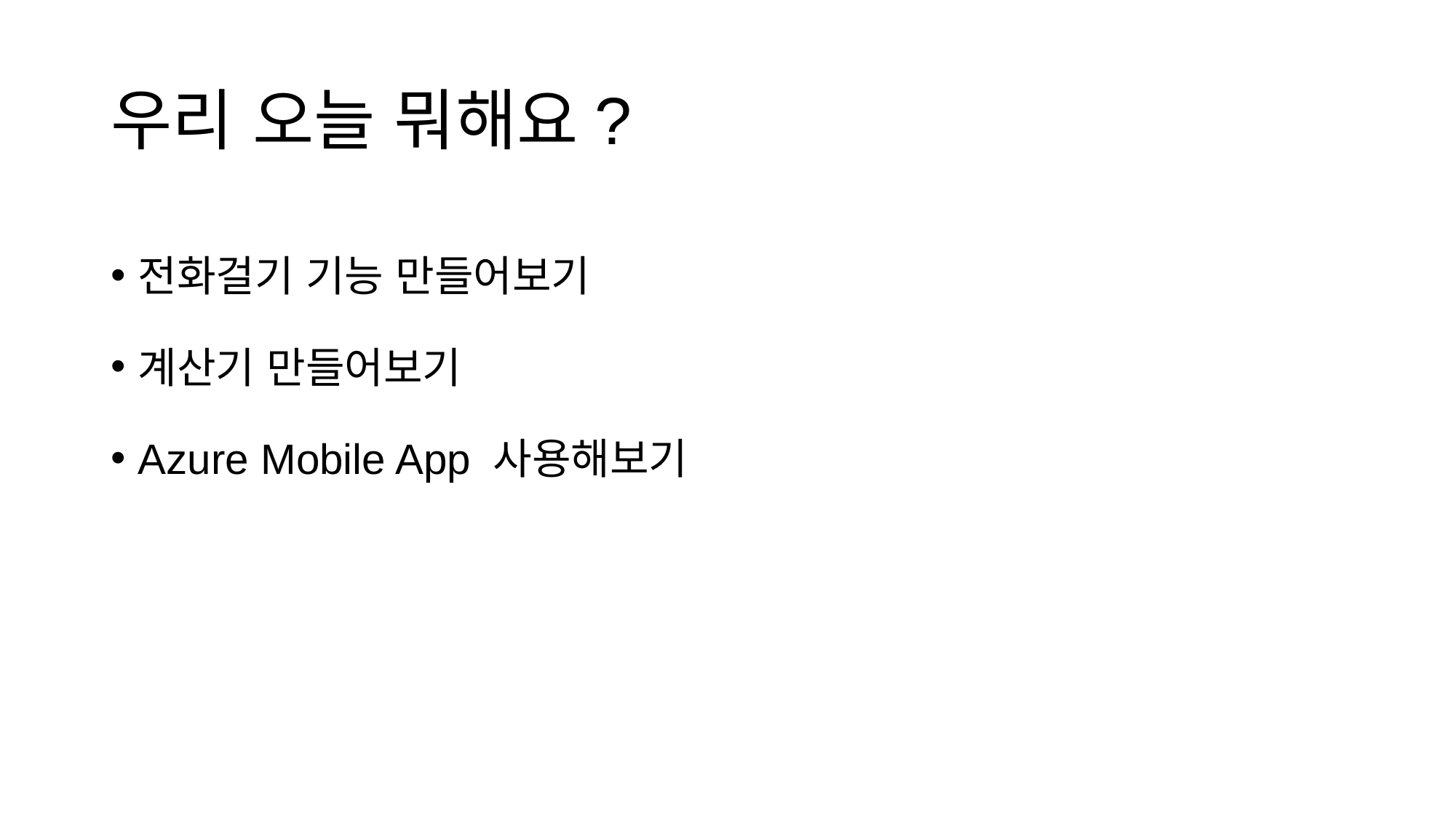

# 우리 오늘 뭐해요?
전화걸기 기능 만들어보기
계산기 만들어보기
Azure Mobile App 사용해보기